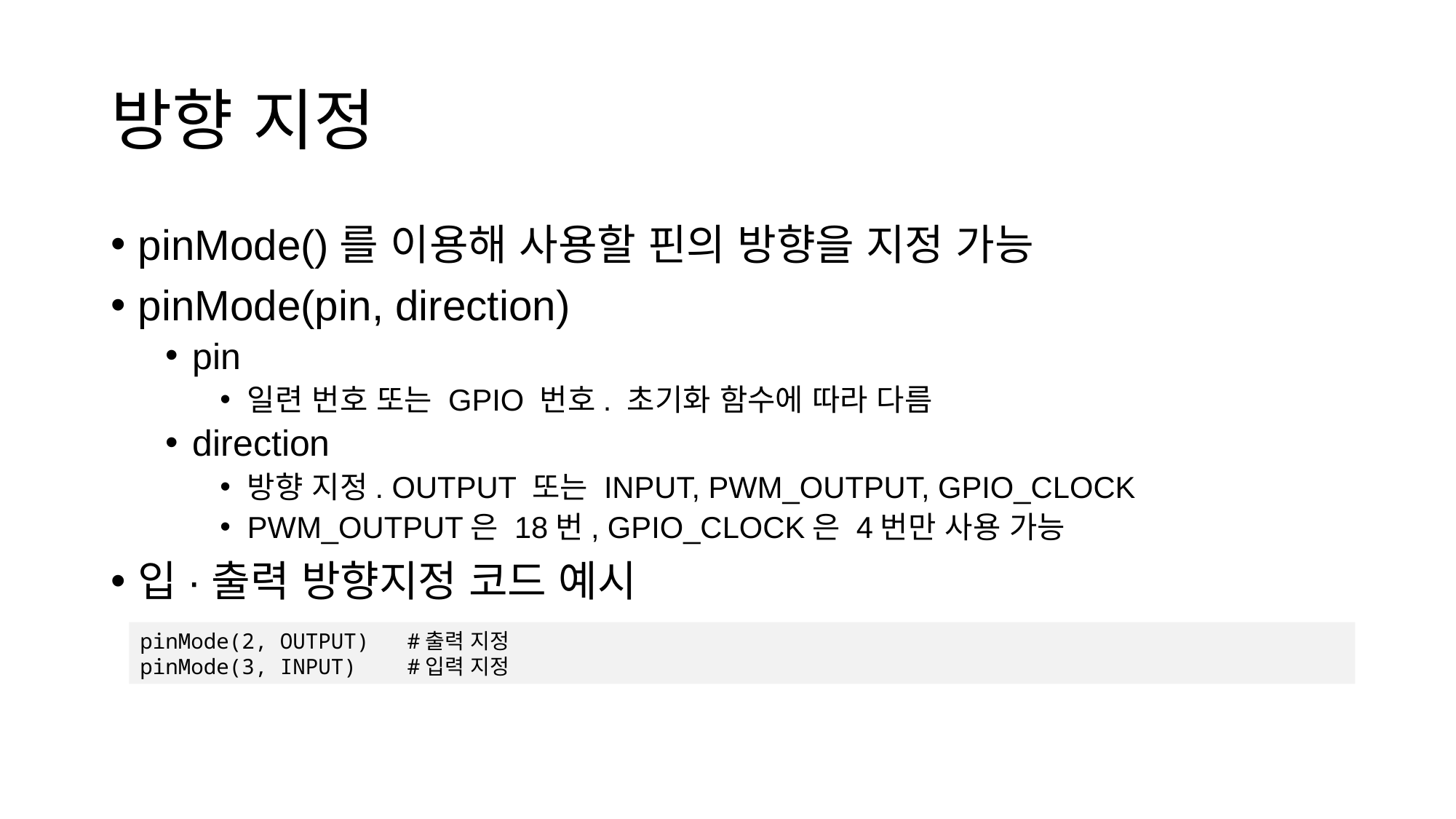

# 방향 지정
pinMode()를 이용해 사용할 핀의 방향을 지정 가능
pinMode(pin, direction)
pin
일련 번호 또는 GPIO 번호. 초기화 함수에 따라 다름
direction
방향 지정. OUTPUT 또는 INPUT, PWM_OUTPUT, GPIO_CLOCK
PWM_OUTPUT은 18번, GPIO_CLOCK은 4번만 사용 가능
입·출력 방향지정 코드 예시
pinMode(2, OUTPUT)   #출력 지정
pinMode(3, INPUT)    #입력 지정